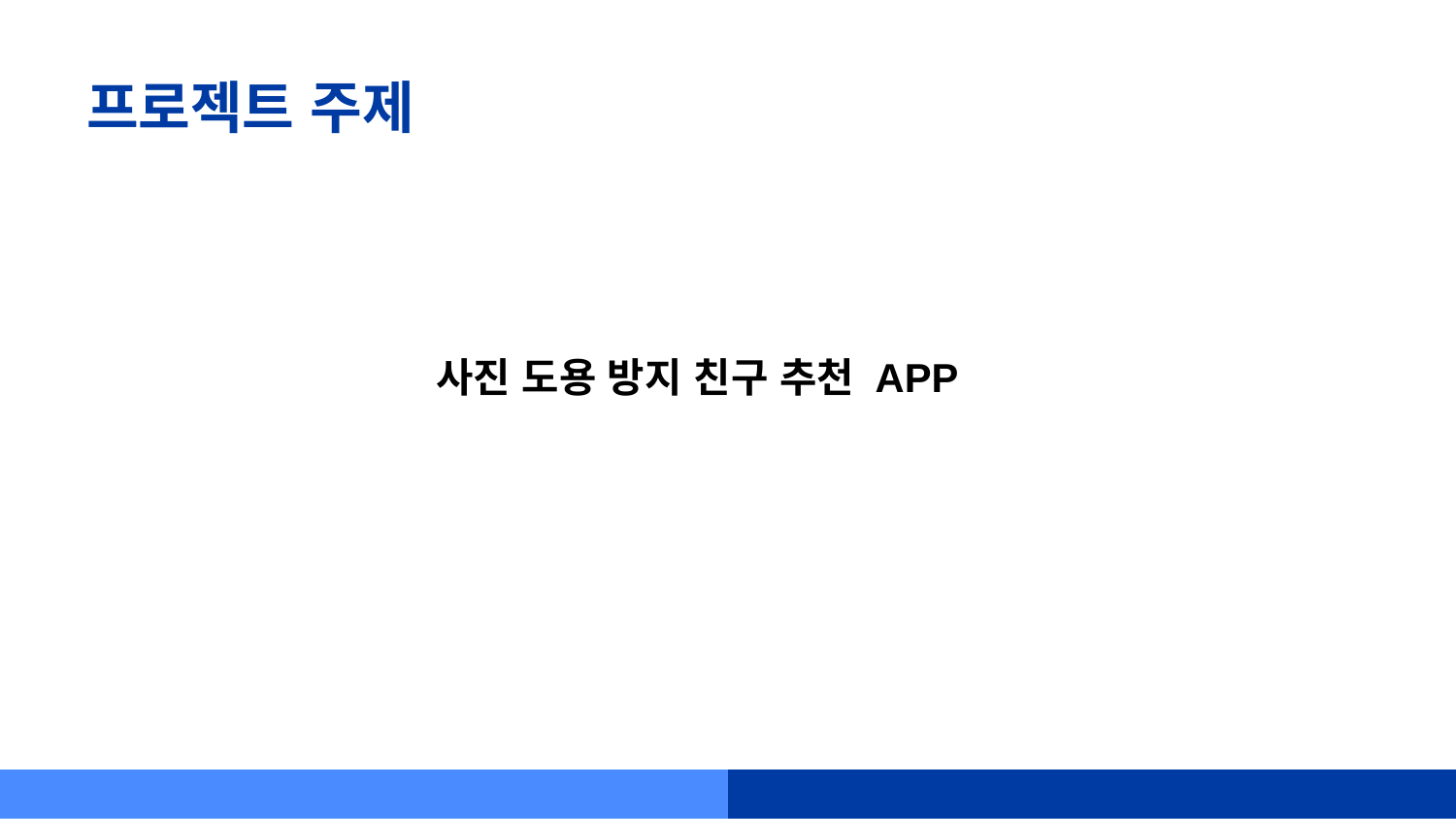

프로젝트 주제
            사진 도용 방지 친구 추천 APP